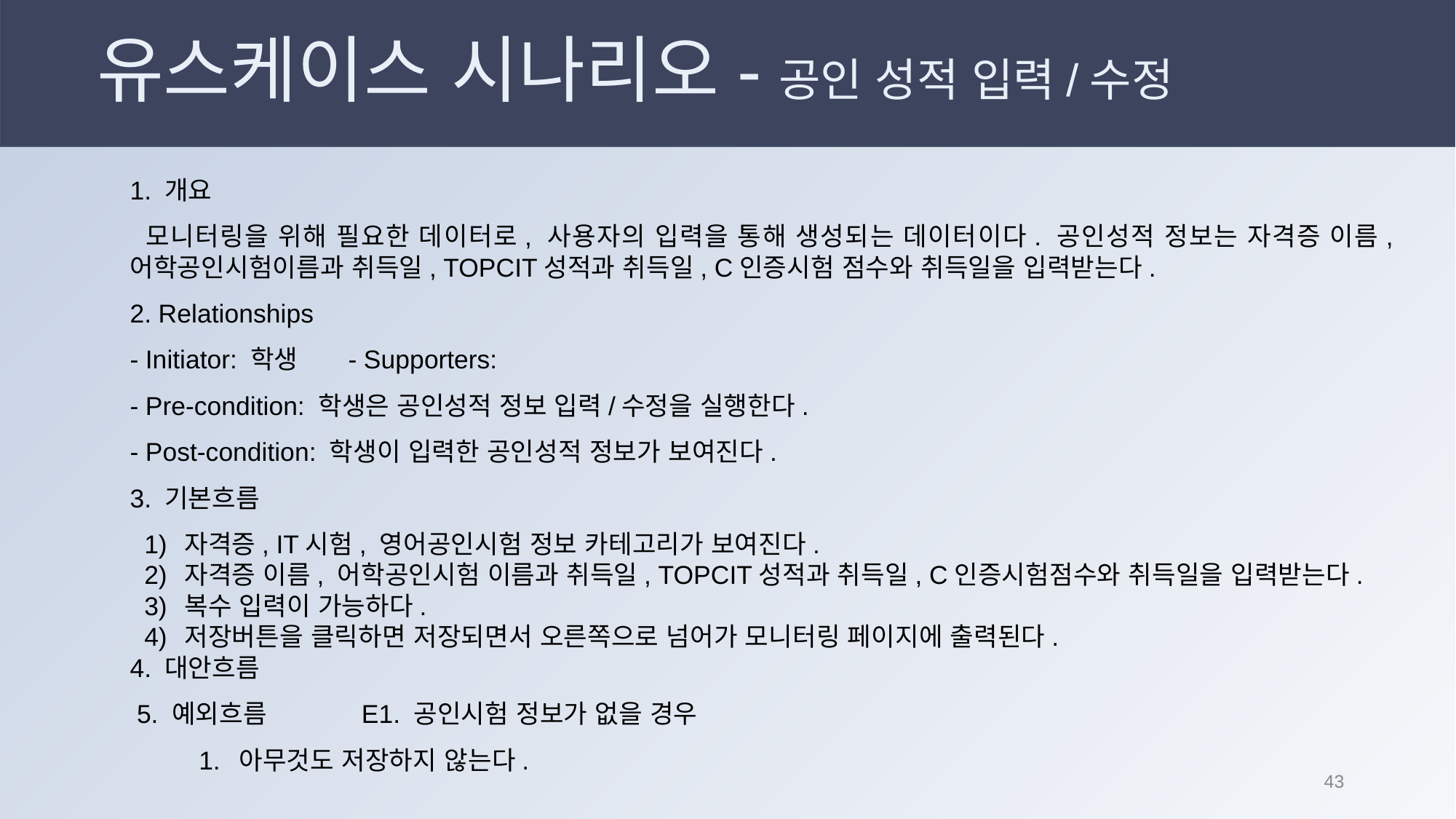

# 유스케이스 시나리오-공인 성적 입력/수정

1. 개요
 모니터링을 위해 필요한 데이터로, 사용자의 입력을 통해 생성되는 데이터이다. 공인성적 정보는 자격증 이름, 어학공인시험이름과 취득일, TOPCIT성적과 취득일, C인증시험 점수와 취득일을 입력받는다.
2. Relationships
- Initiator: 학생	- Supporters:
- Pre-condition: 학생은 공인성적 정보 입력/수정을 실행한다.
- Post-condition: 학생이 입력한 공인성적 정보가 보여진다.
3. 기본흐름
자격증, IT시험, 영어공인시험 정보 카테고리가 보여진다.
자격증 이름, 어학공인시험 이름과 취득일, TOPCIT성적과 취득일, C인증시험점수와 취득일을 입력받는다.
복수 입력이 가능하다.
저장버튼을 클릭하면 저장되면서 오른쪽으로 넘어가 모니터링 페이지에 출력된다.
4. 대안흐름
 5. 예외흐름	 E1. 공인시험 정보가 없을 경우
아무것도 저장하지 않는다.

43